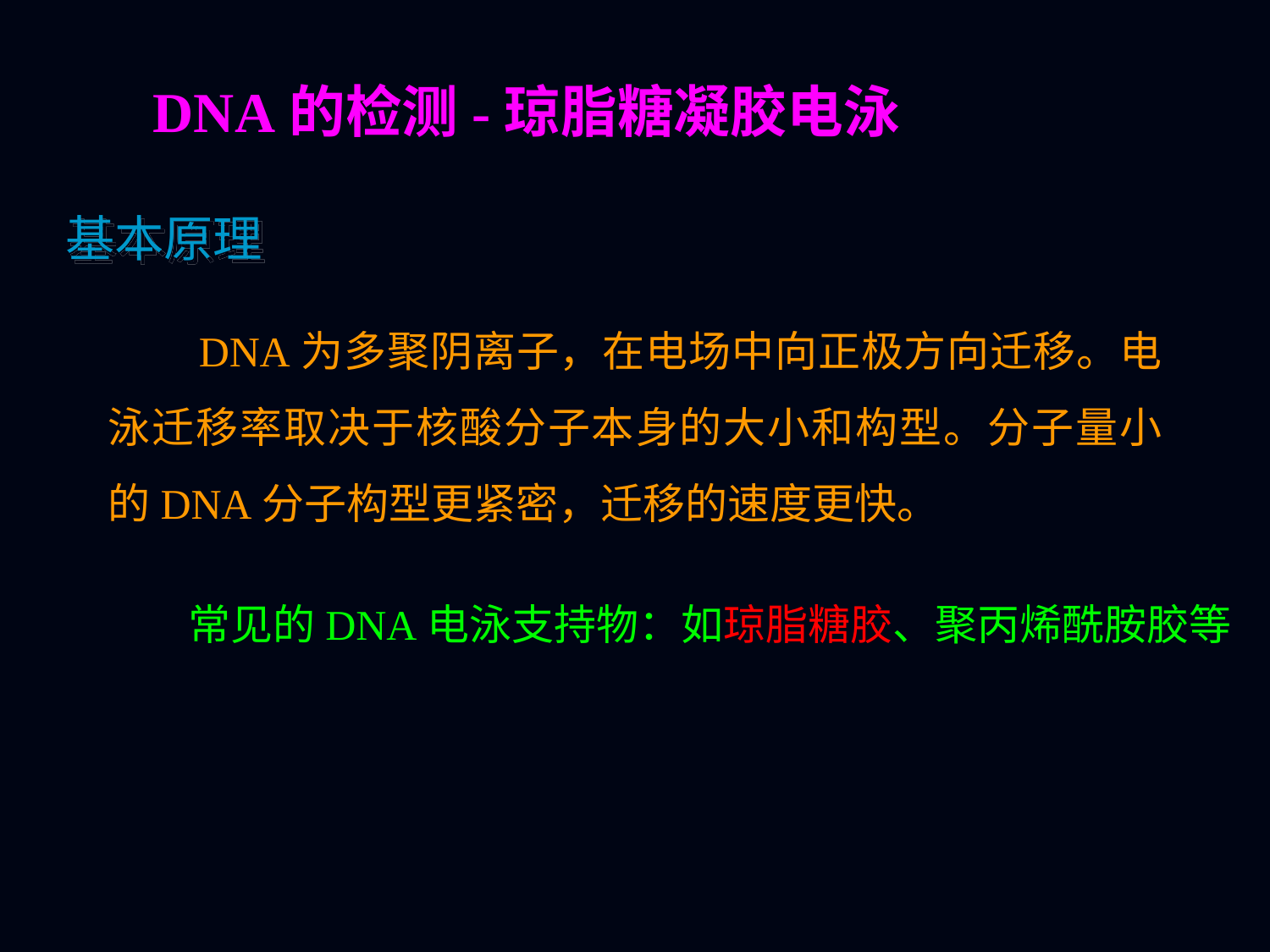

DNA的检测-琼脂糖凝胶电泳
基本原理
        DNA为多聚阴离子，在电场中向正极方向迁移。电泳迁移率取决于核酸分子本身的大小和构型。分子量小的DNA分子构型更紧密，迁移的速度更快。

常见的DNA电泳支持物：如琼脂糖胶、聚丙烯酰胺胶等